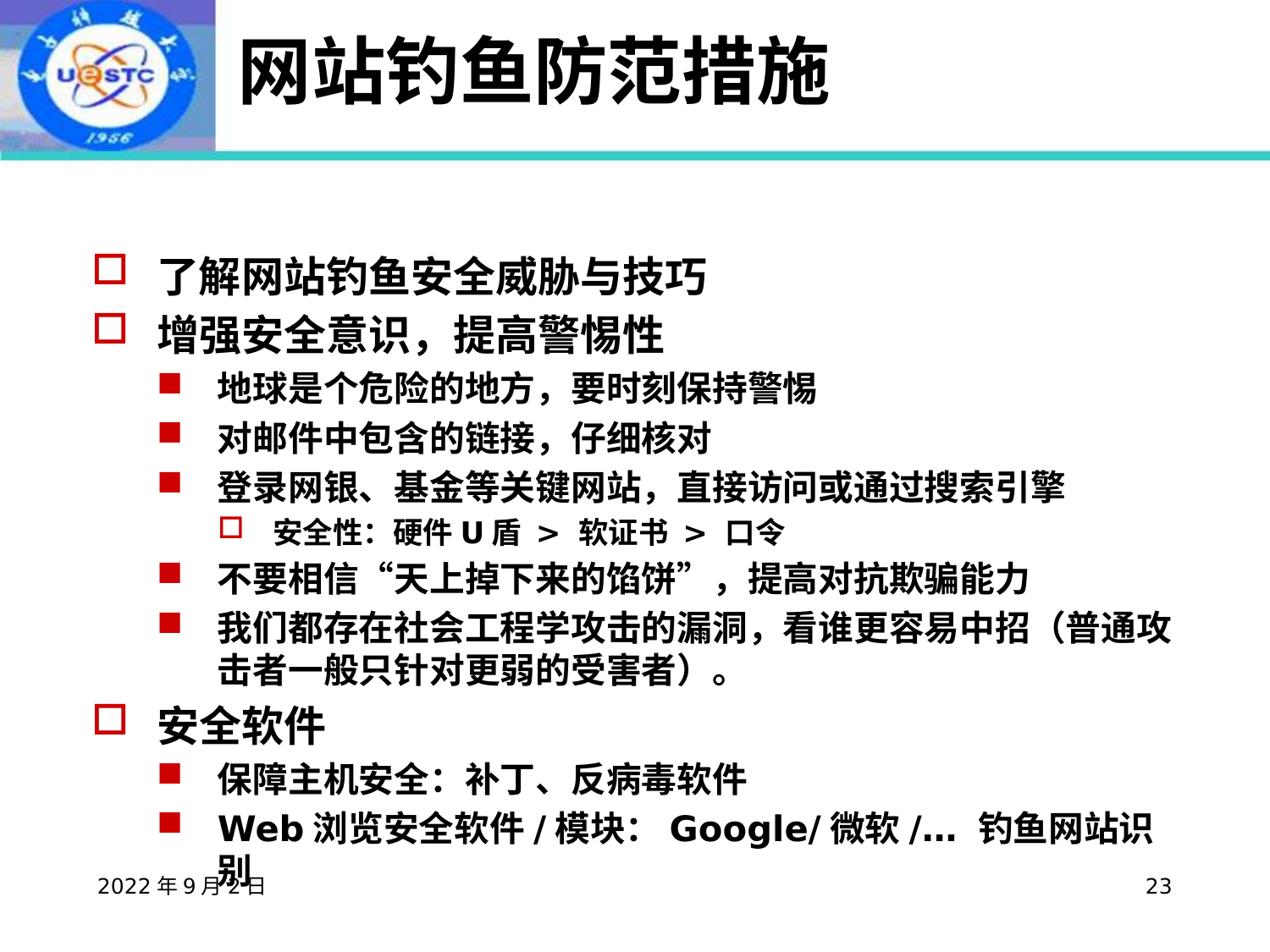

# 网站钓鱼防范措施
了解网站钓鱼安全威胁与技巧
增强安全意识，提高警惕性
地球是个危险的地方，要时刻保持警惕
对邮件中包含的链接，仔细核对
登录网银、基金等关键网站，直接访问或通过搜索引擎
安全性：硬件U盾 > 软证书 > 口令
不要相信“天上掉下来的馅饼”，提高对抗欺骗能力
我们都存在社会工程学攻击的漏洞，看谁更容易中招（普通攻击者一般只针对更弱的受害者）。
安全软件
保障主机安全：补丁、反病毒软件
Web浏览安全软件/模块：Google/微软/… 钓鱼网站识别
2022年9月2日
23